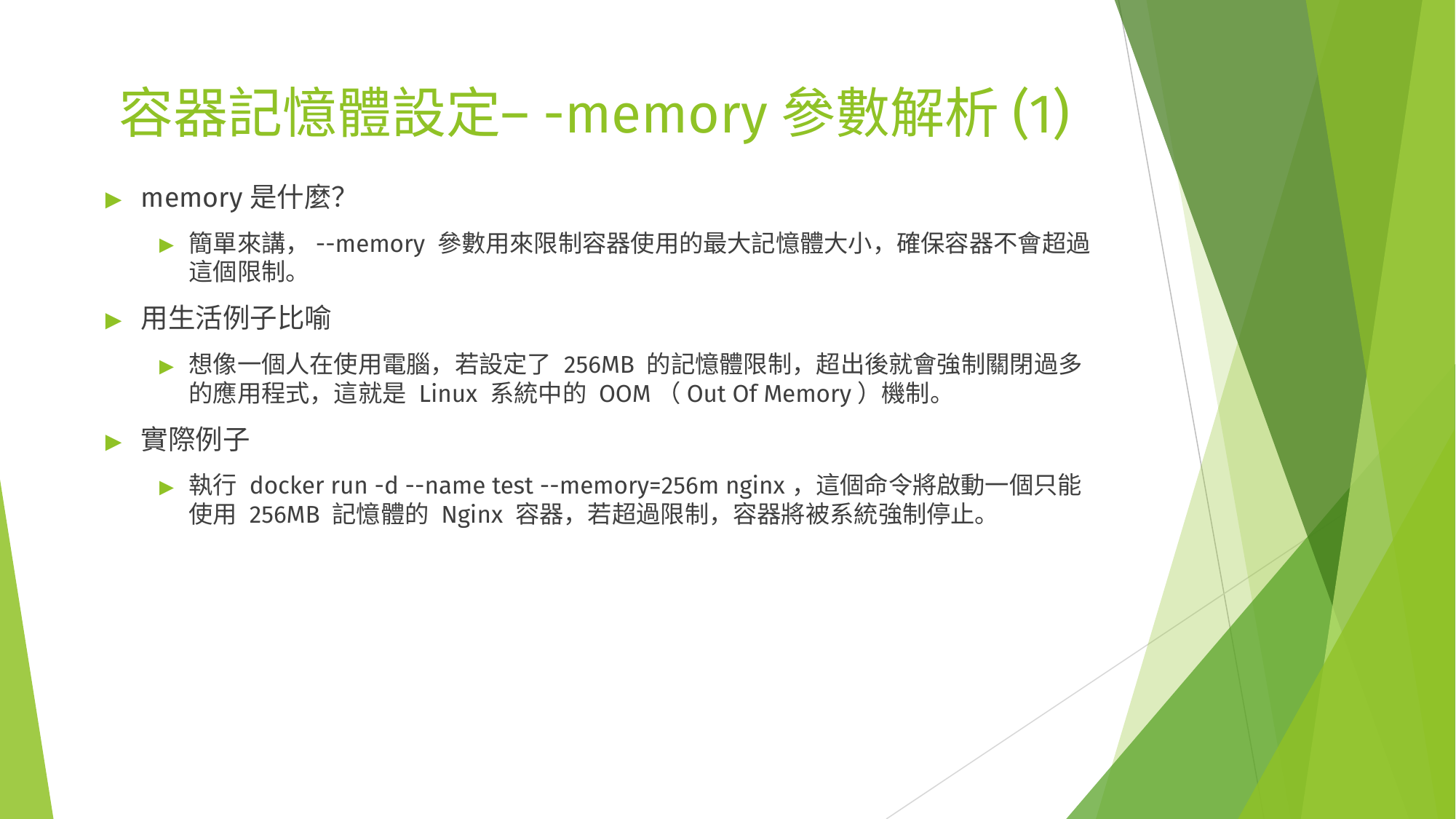

# 容器記憶體設定–-memory參數解析(1)
memory是什麼？
簡單來講，--memory 參數用來限制容器使用的最大記憶體大小，確保容器不會超過這個限制。
用生活例子比喻
想像一個人在使用電腦，若設定了 256MB 的記憶體限制，超出後就會強制關閉過多的應用程式，這就是 Linux 系統中的 OOM（Out Of Memory）機制。
實際例子
執行 docker run -d --name test --memory=256m nginx，這個命令將啟動一個只能使用 256MB 記憶體的 Nginx 容器，若超過限制，容器將被系統強制停止。